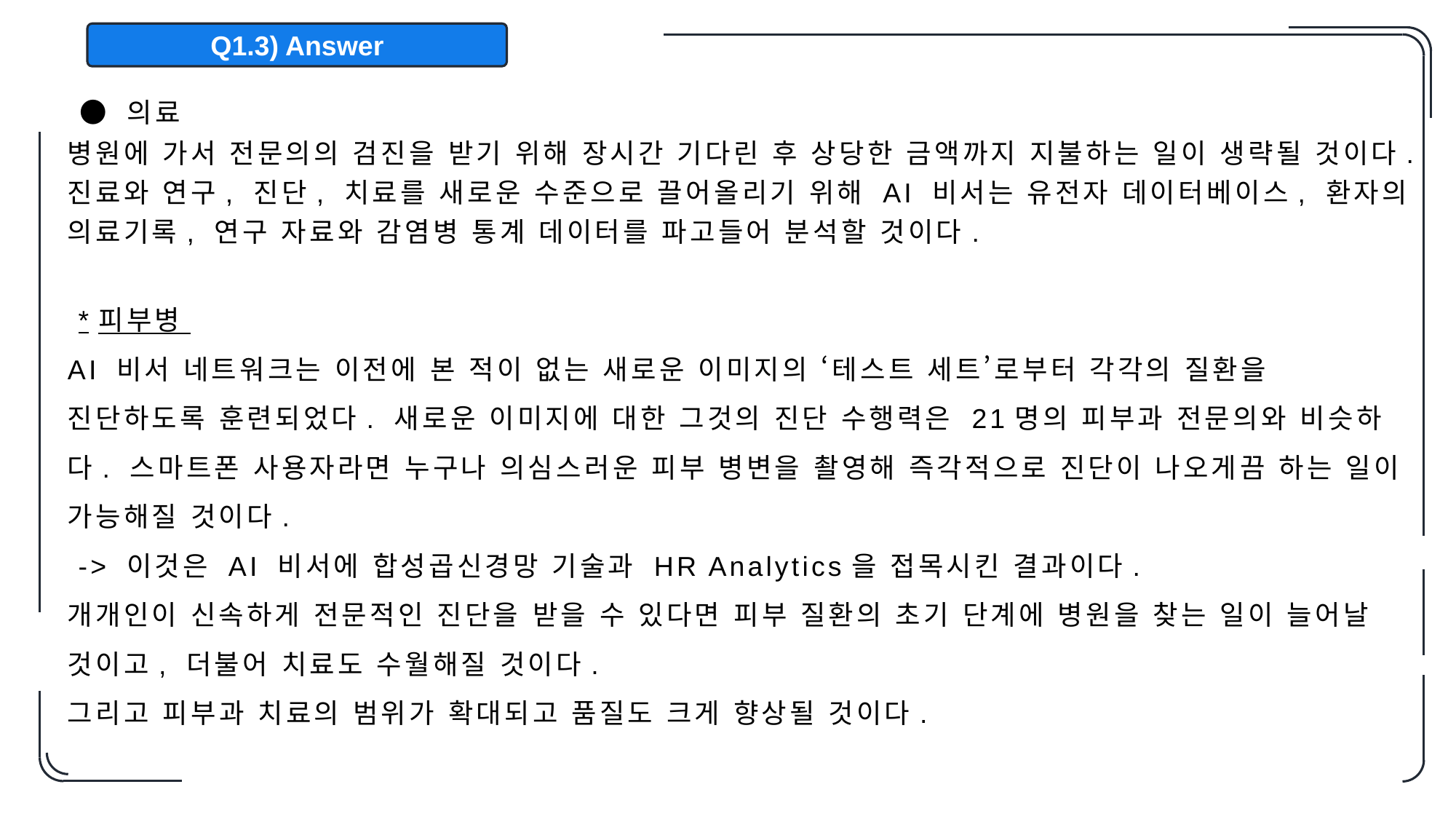

Q1.3) Answer

 ● 의료
병원에 가서 전문의의 검진을 받기 위해 장시간 기다린 후 상당한 금액까지 지불하는 일이 생략될 것이다.
진료와 연구, 진단, 치료를 새로운 수준으로 끌어올리기 위해 AI 비서는 유전자 데이터베이스, 환자의 의료기록, 연구 자료와 감염병 통계 데이터를 파고들어 분석할 것이다.

 *피부병
AI 비서 네트워크는 이전에 본 적이 없는 새로운 이미지의 ‘테스트 세트’로부터 각각의 질환을 진단하도록 훈련되었다. 새로운 이미지에 대한 그것의 진단 수행력은 21명의 피부과 전문의와 비슷하다. 스마트폰 사용자라면 누구나 의심스러운 피부 병변을 촬영해 즉각적으로 진단이 나오게끔 하는 일이 가능해질 것이다.
 -> 이것은 AI 비서에 합성곱신경망 기술과 HR Analytics을 접목시킨 결과이다.
개개인이 신속하게 전문적인 진단을 받을 수 있다면 피부 질환의 초기 단계에 병원을 찾는 일이 늘어날 것이고, 더불어 치료도 수월해질 것이다.
그리고 피부과 치료의 범위가 확대되고 품질도 크게 향상될 것이다.